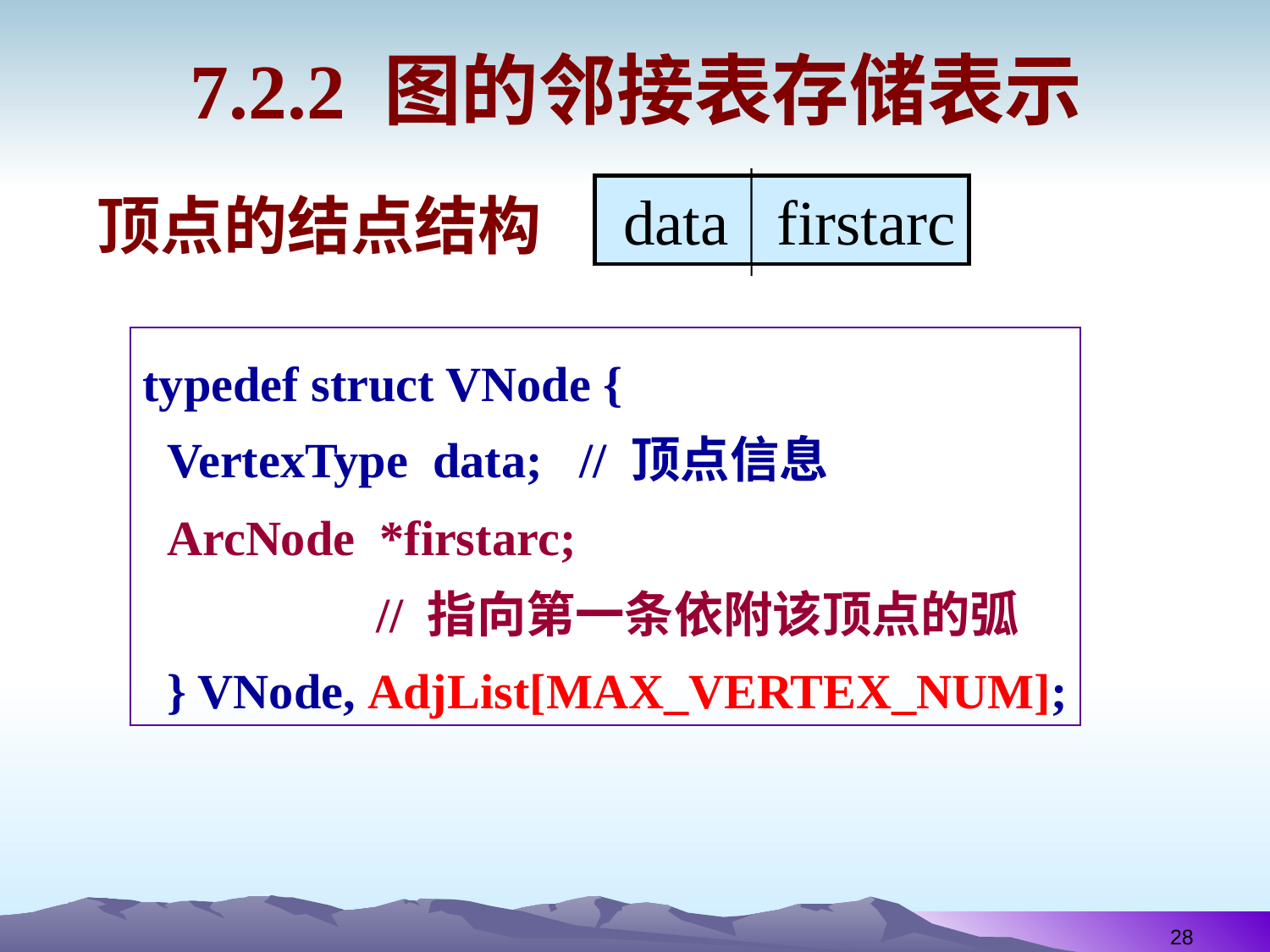

# 7.2.2 图的邻接表存储表示

 data   firstarc
顶点的结点结构
typedef struct VNode {
  VertexType  data;   // 顶点信息
  ArcNode  *firstarc;
                   // 指向第一条依附该顶点的弧
  } VNode, AdjList[MAX_VERTEX_NUM];
28